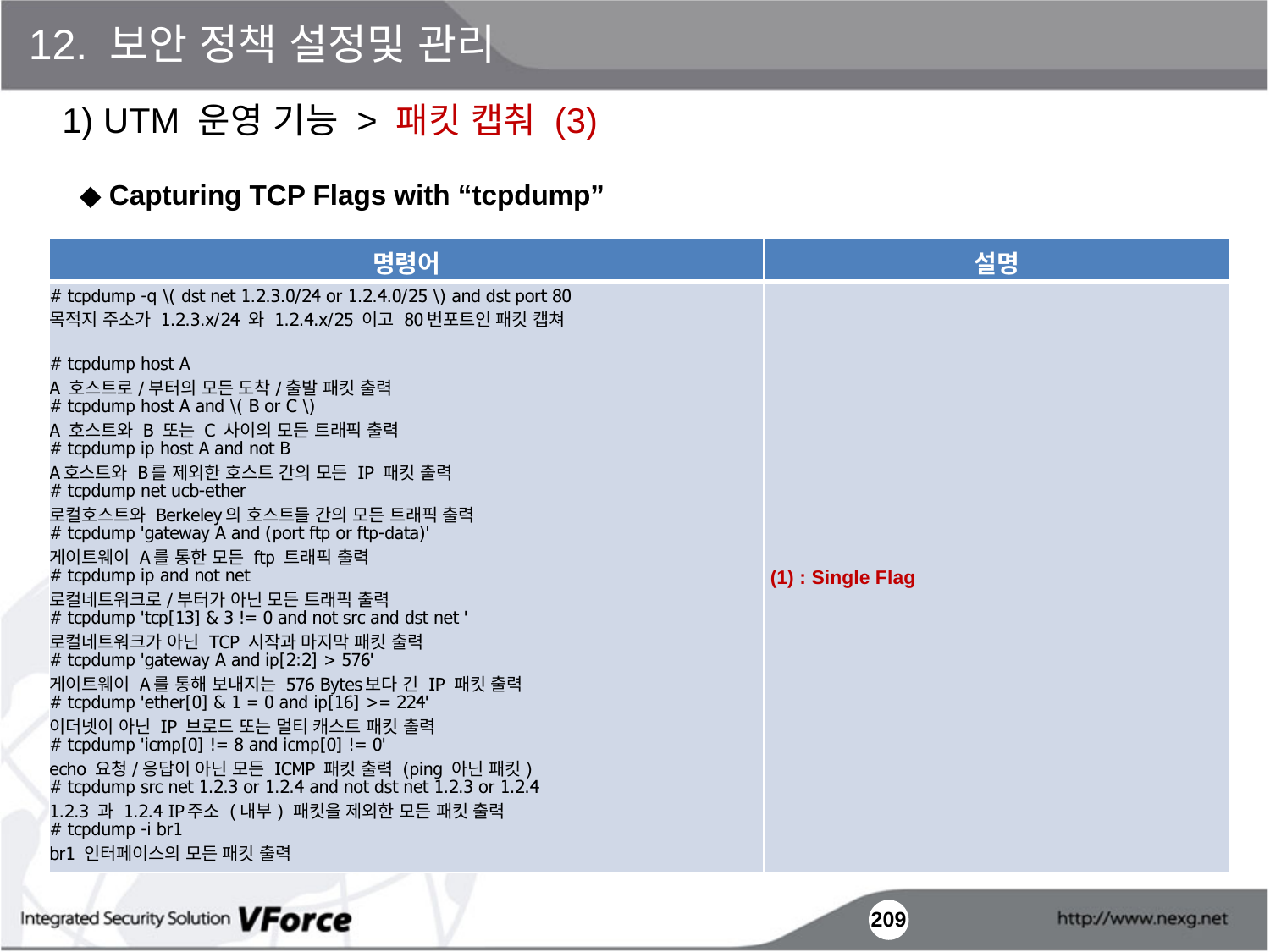

12. 보안 정책 설정및 관리
1) UTM 운영 기능 > 패킷 캡춰 (3)
◆ Capturing TCP Flags with “tcpdump”
| 명령어 | 설명 |
| --- | --- |
| # tcpdump -q \( dst net 1.2.3.0/24 or 1.2.4.0/25 \) and dst port 80 목적지 주소가 1.2.3.x/24 와 1.2.4.x/25 이고 80번포트인 패킷 캡쳐 # tcpdump host A A 호스트로/부터의 모든 도착/출발 패킷 출력 # tcpdump host A and \( B or C \) A 호스트와 B 또는 C 사이의 모든 트래픽 출력 # tcpdump ip host A and not B A호스트와 B를 제외한 호스트 간의 모든 IP 패킷 출력 # tcpdump net ucb-ether 로컬호스트와 Berkeley의 호스트들 간의 모든 트래픽 출력 # tcpdump 'gateway A and (port ftp or ftp-data)' 게이트웨이 A를 통한 모든 ftp 트래픽 출력 # tcpdump ip and not net 로컬네트워크로/부터가 아닌 모든 트래픽 출력 # tcpdump 'tcp[13] & 3 != 0 and not src and dst net ' 로컬네트워크가 아닌 TCP 시작과 마지막 패킷 출력 # tcpdump 'gateway A and ip[2:2] > 576' 게이트웨이 A를 통해 보내지는 576 Bytes보다 긴 IP 패킷 출력 # tcpdump 'ether[0] & 1 = 0 and ip[16] >= 224' 이더넷이 아닌 IP 브로드 또는 멀티 캐스트 패킷 출력 # tcpdump 'icmp[0] != 8 and icmp[0] != 0' echo 요청/응답이 아닌 모든 ICMP 패킷 출력 (ping 아닌 패킷) # tcpdump src net 1.2.3 or 1.2.4 and not dst net 1.2.3 or 1.2.4 1.2.3 과 1.2.4 IP주소 (내부) 패킷을 제외한 모든 패킷 출력 # tcpdump -i br1 br1 인터페이스의 모든 패킷 출력 | (1) : Single Flag |